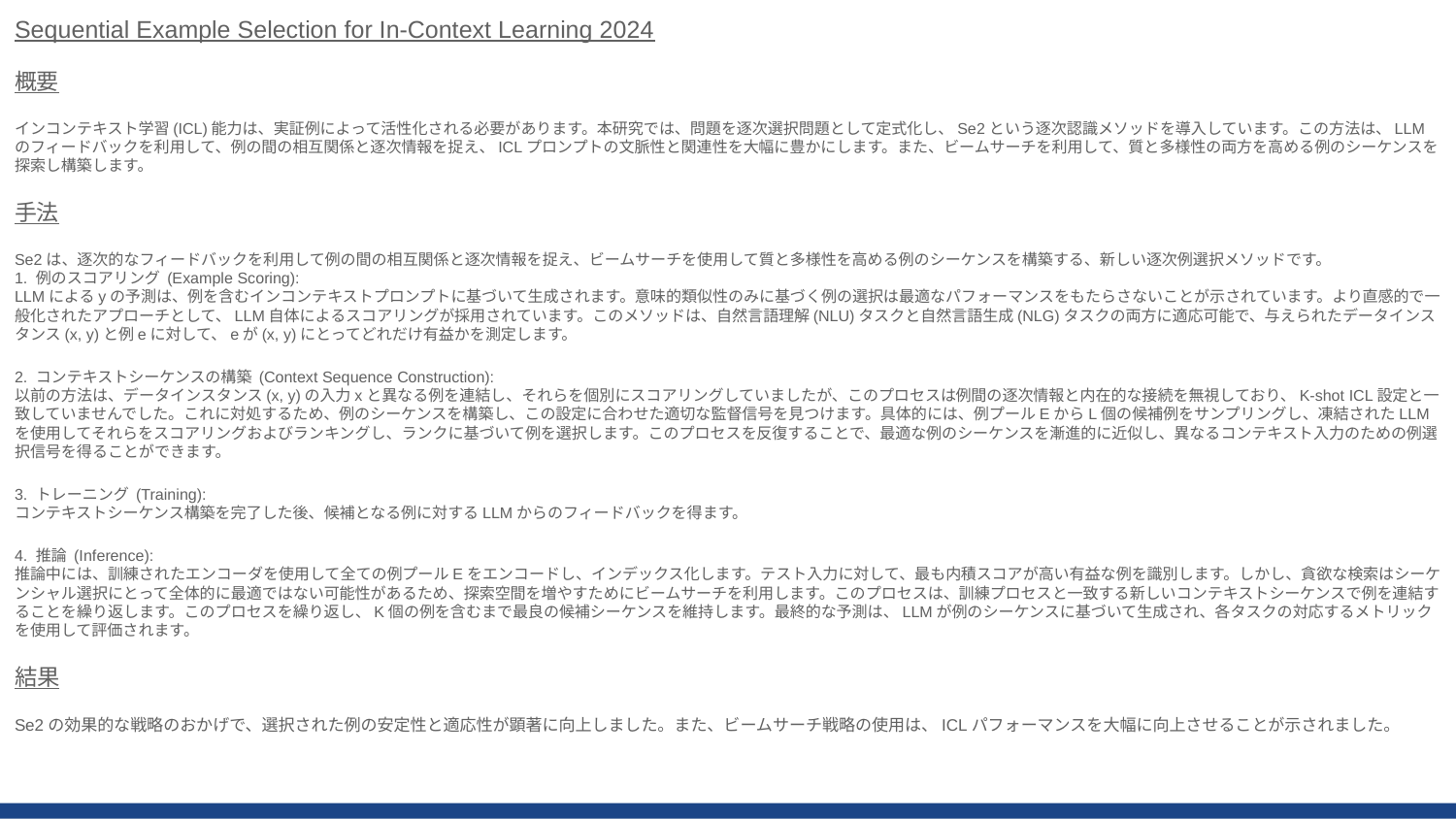

Sequential Example Selection for In-Context Learning 2024
概要
インコンテキスト学習(ICL)能力は、実証例によって活性化される必要があります。本研究では、問題を逐次選択問題として定式化し、Se2という逐次認識メソッドを導入しています。この方法は、LLMのフィードバックを利用して、例の間の相互関係と逐次情報を捉え、ICLプロンプトの文脈性と関連性を大幅に豊かにします。また、ビームサーチを利用して、質と多様性の両方を高める例のシーケンスを探索し構築します。
手法
Se2は、逐次的なフィードバックを利用して例の間の相互関係と逐次情報を捉え、ビームサーチを使用して質と多様性を高める例のシーケンスを構築する、新しい逐次例選択メソッドです。
1. 例のスコアリング (Example Scoring):
LLMによるyの予測は、例を含むインコンテキストプロンプトに基づいて生成されます。意味的類似性のみに基づく例の選択は最適なパフォーマンスをもたらさないことが示されています。より直感的で一般化されたアプローチとして、LLM自体によるスコアリングが採用されています。このメソッドは、自然言語理解(NLU)タスクと自然言語生成(NLG)タスクの両方に適応可能で、与えられたデータインスタンス(x, y)と例eに対して、eが(x, y)にとってどれだけ有益かを測定します。
2. コンテキストシーケンスの構築 (Context Sequence Construction):
以前の方法は、データインスタンス(x, y)の入力xと異なる例を連結し、それらを個別にスコアリングしていましたが、このプロセスは例間の逐次情報と内在的な接続を無視しており、K-shot ICL設定と一致していませんでした。これに対処するため、例のシーケンスを構築し、この設定に合わせた適切な監督信号を見つけます。具体的には、例プールEからL個の候補例をサンプリングし、凍結されたLLMを使用してそれらをスコアリングおよびランキングし、ランクに基づいて例を選択します。このプロセスを反復することで、最適な例のシーケンスを漸進的に近似し、異なるコンテキスト入力のための例選択信号を得ることができます。
3. トレーニング (Training):
コンテキストシーケンス構築を完了した後、候補となる例に対するLLMからのフィードバックを得ます。
4. 推論 (Inference):
推論中には、訓練されたエンコーダを使用して全ての例プールEをエンコードし、インデックス化します。テスト入力に対して、最も内積スコアが高い有益な例を識別します。しかし、貪欲な検索はシーケンシャル選択にとって全体的に最適ではない可能性があるため、探索空間を増やすためにビームサーチを利用します。このプロセスは、訓練プロセスと一致する新しいコンテキストシーケンスで例を連結することを繰り返します。このプロセスを繰り返し、K個の例を含むまで最良の候補シーケンスを維持します。最終的な予測は、LLMが例のシーケンスに基づいて生成され、各タスクの対応するメトリックを使用して評価されます。
結果
Se2の効果的な戦略のおかげで、選択された例の安定性と適応性が顕著に向上しました。また、ビームサーチ戦略の使用は、ICLパフォーマンスを大幅に向上させることが示されました。